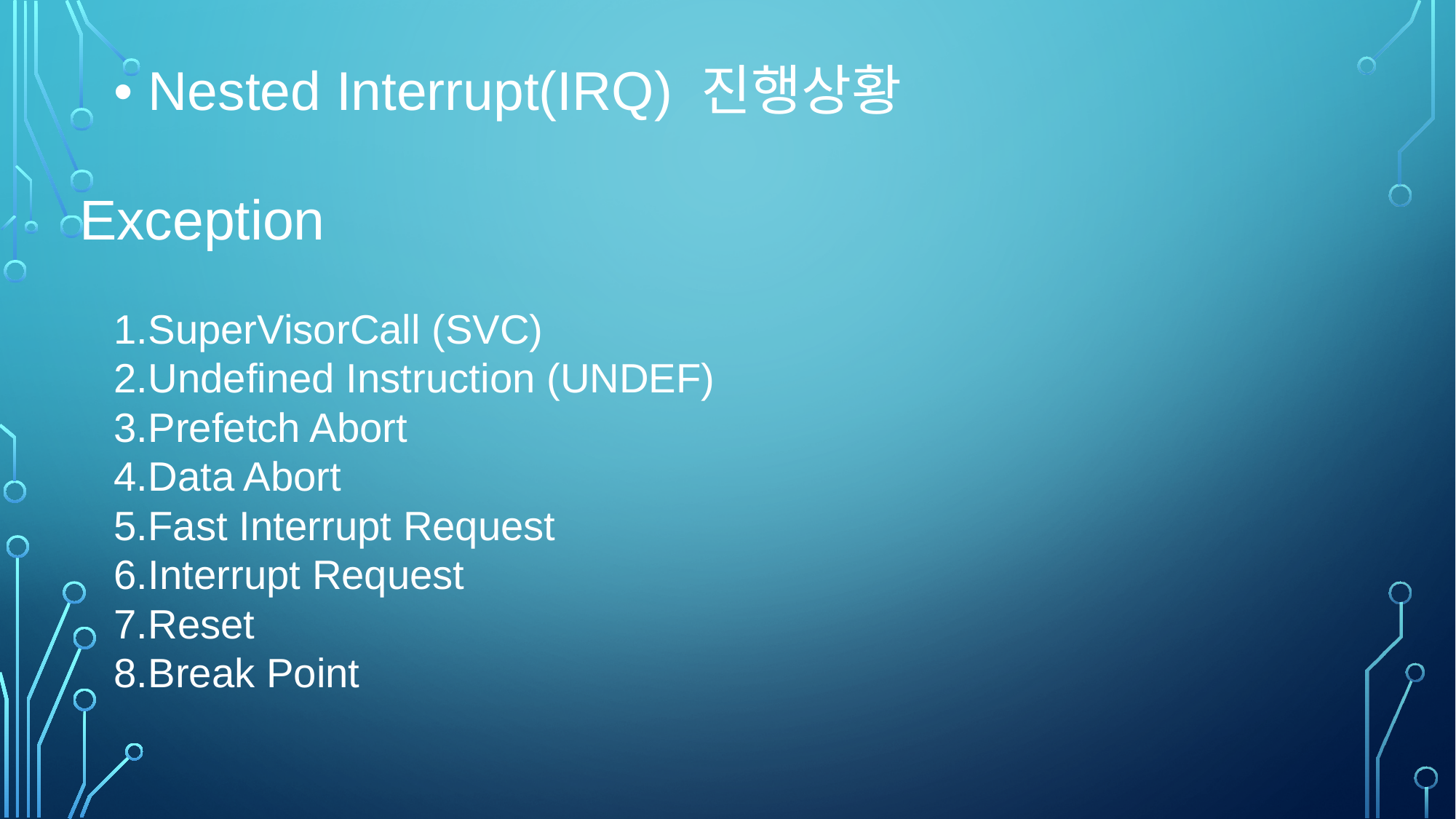

• Nested Interrupt(IRQ) 진행상황
Exception
1.SuperVisorCall (SVC)
2.Undefined Instruction (UNDEF)
3.Prefetch Abort
4.Data Abort
5.Fast Interrupt Request
6.Interrupt Request
7.Reset
8.Break Point